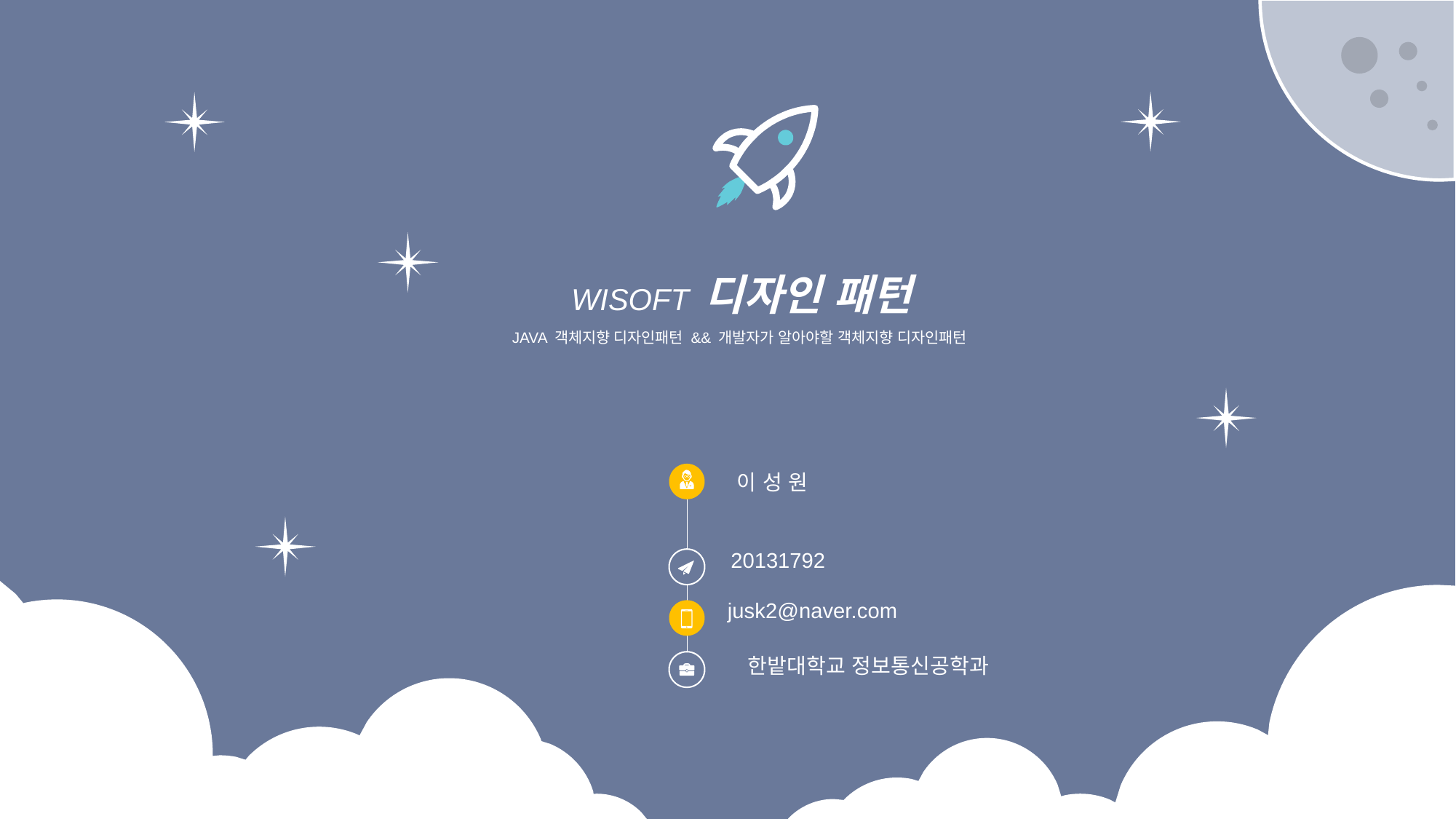

WISOFT 디자인 패턴
JAVA 객체지향 디자인패턴 && 개발자가 알아야할 객체지향 디자인패턴

이 성 원

20131792

jusk2@naver.com

한밭대학교 정보통신공학과